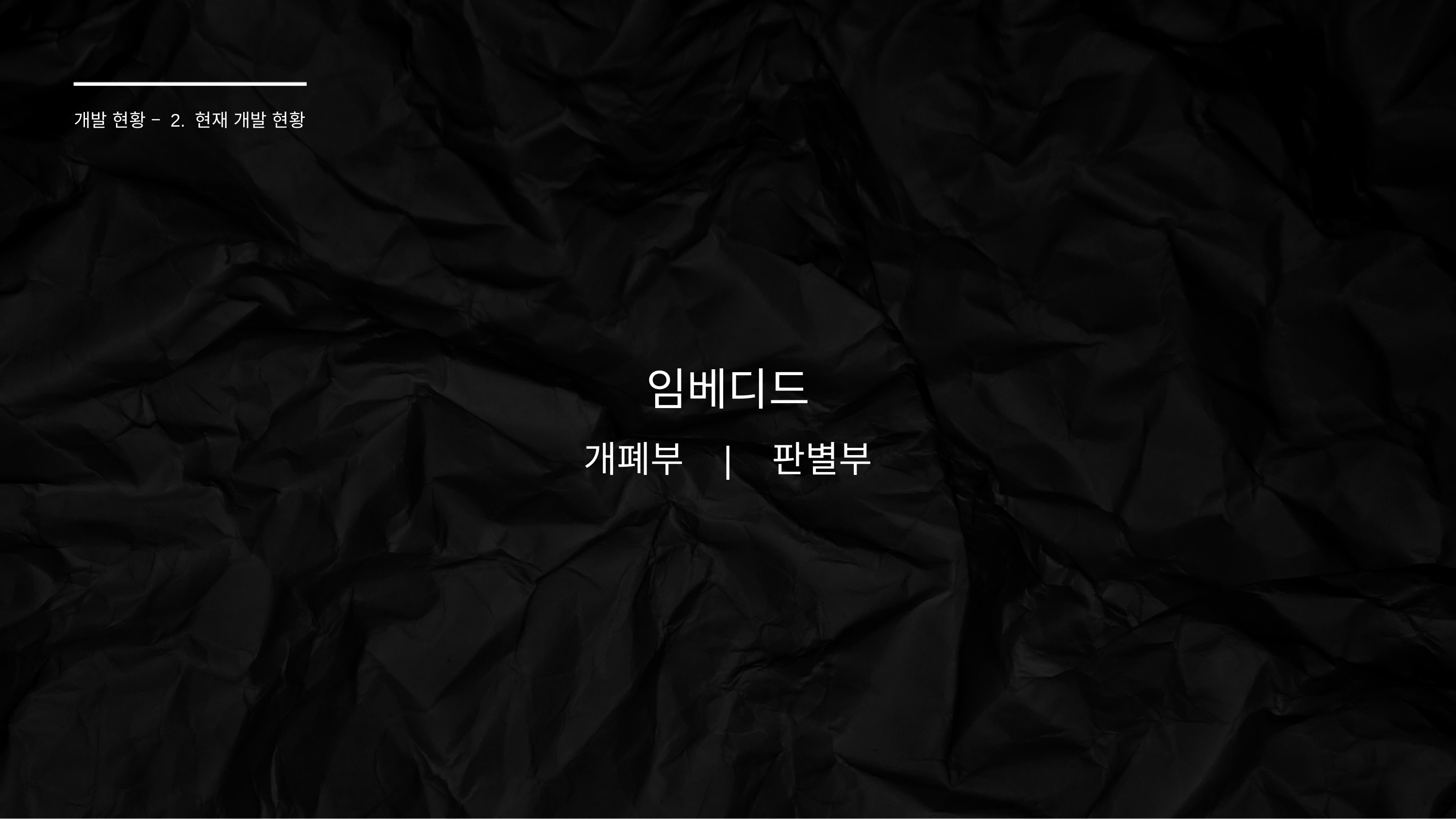

개발 현황 – 2. 현재 개발 현황
임베디드
개폐부   |   판별부